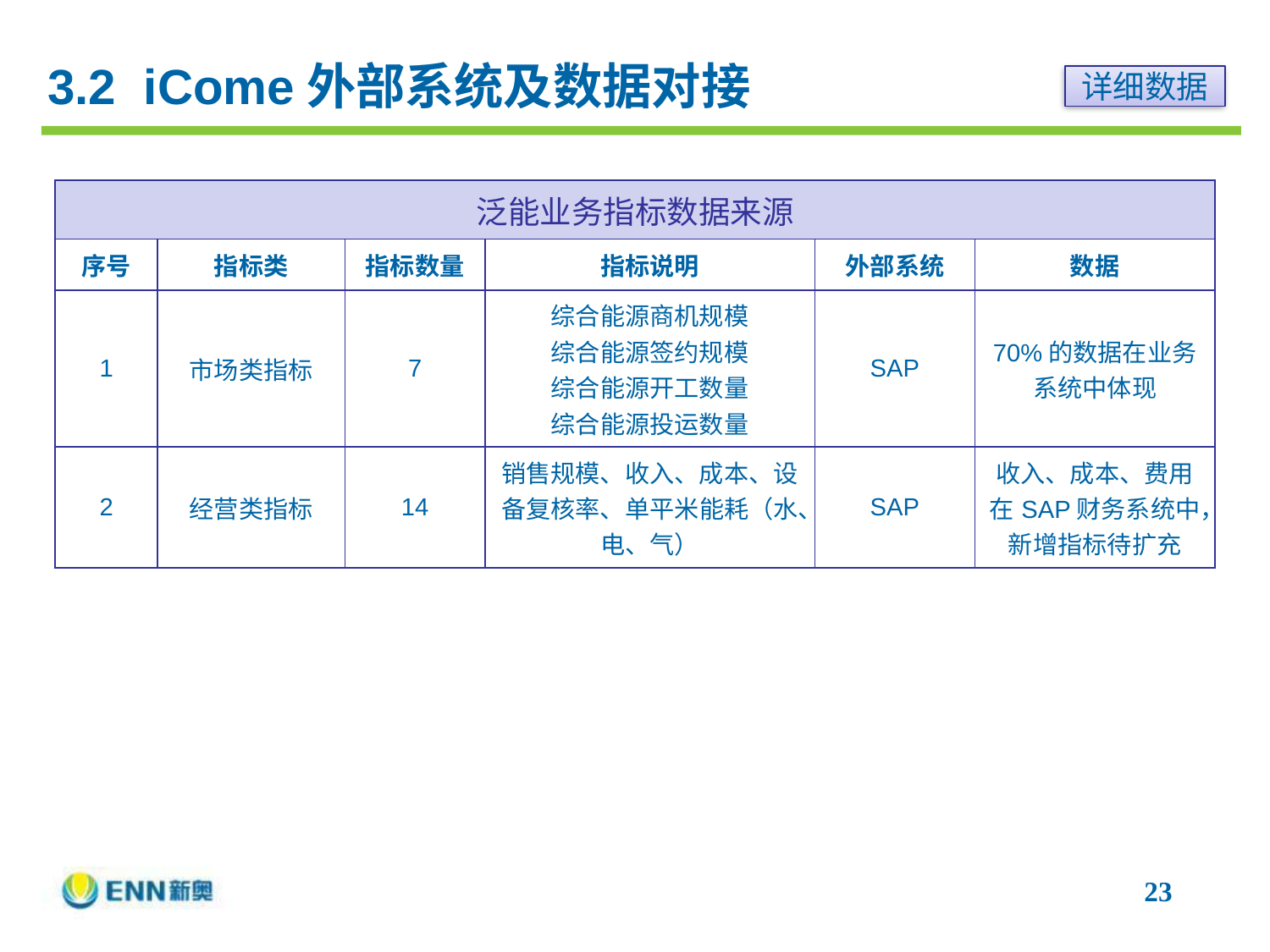

3.2  iCome外部系统及数据对接
详细数据
| 泛能业务指标数据来源 |  |  |  |  |  |
| --- | --- | --- | --- | --- | --- |
| 序号 | 指标类 | 指标数量 | 指标说明 | 外部系统 | 数据 |
| 1 | 市场类指标 | 7 | 综合能源商机规模 综合能源签约规模 综合能源开工数量 综合能源投运数量 | SAP | 70%的数据在业务系统中体现 |
| 2 | 经营类指标 | 14 | 销售规模、收入、成本、设备复核率、单平米能耗（水、电、气） | SAP | 收入、成本、费用在SAP财务系统中，新增指标待扩充 |
23